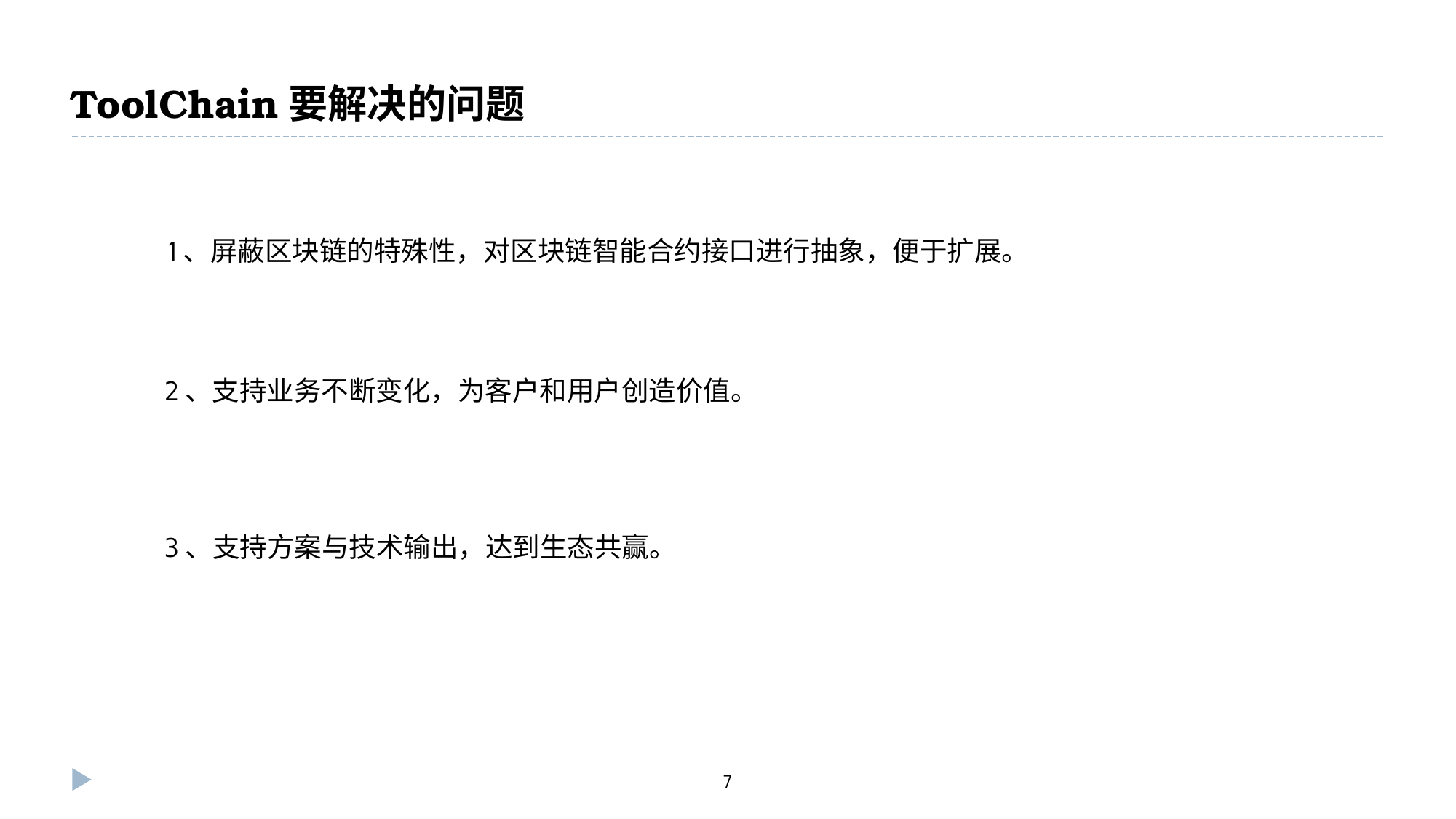

ToolChain要解决的问题
1、屏蔽区块链的特殊性，对区块链智能合约接口进行抽象，便于扩展。
2、支持业务不断变化，为客户和用户创造价值。
3、支持方案与技术输出，达到生态共赢。

7